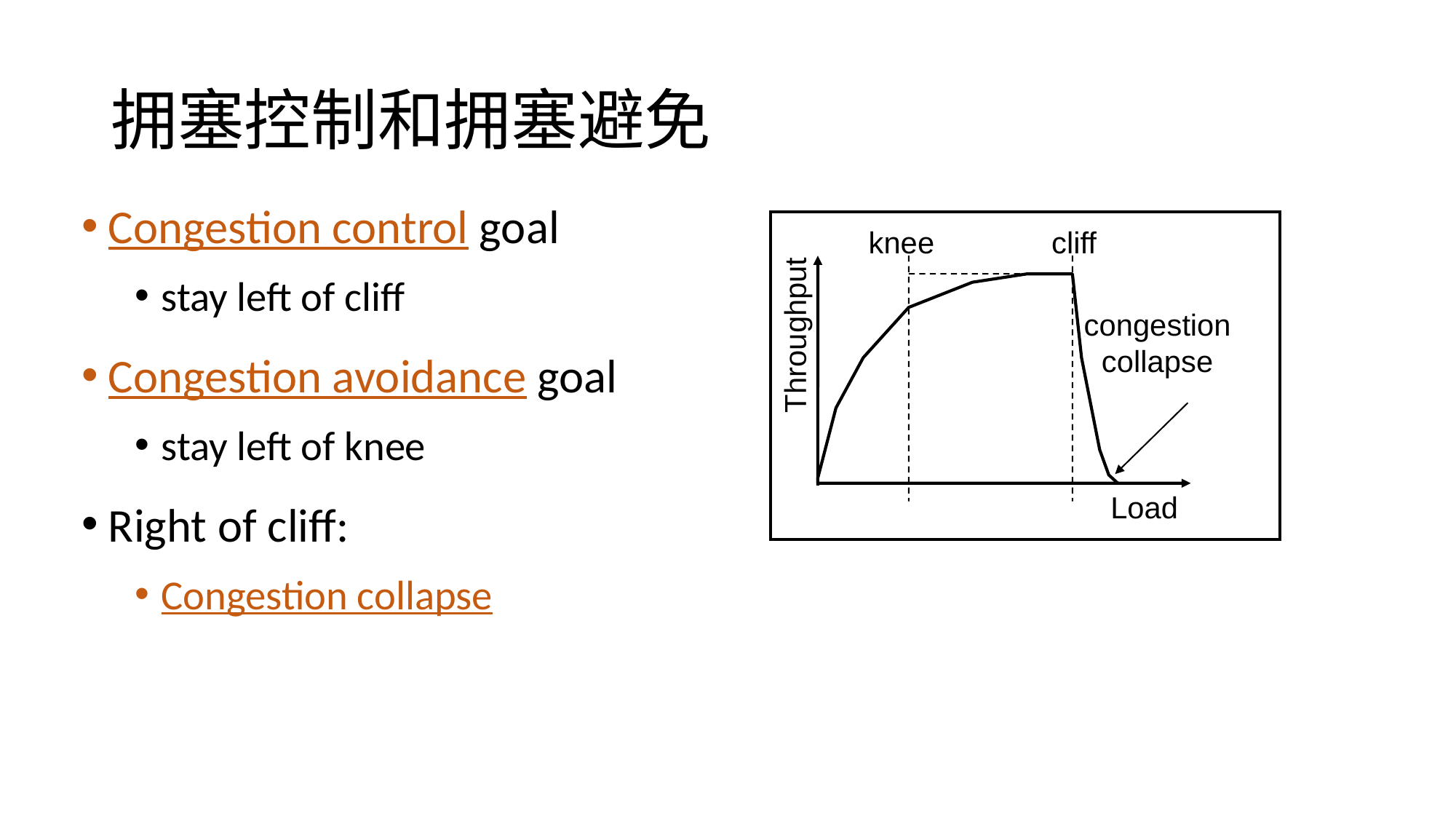

# 拥塞控制和拥塞避免
Congestion control goal
stay left of cliff
Congestion avoidance goal
stay left of knee
Right of cliff:
Congestion collapse

knee
cliff

Throughput

Load
congestion
collapse
39